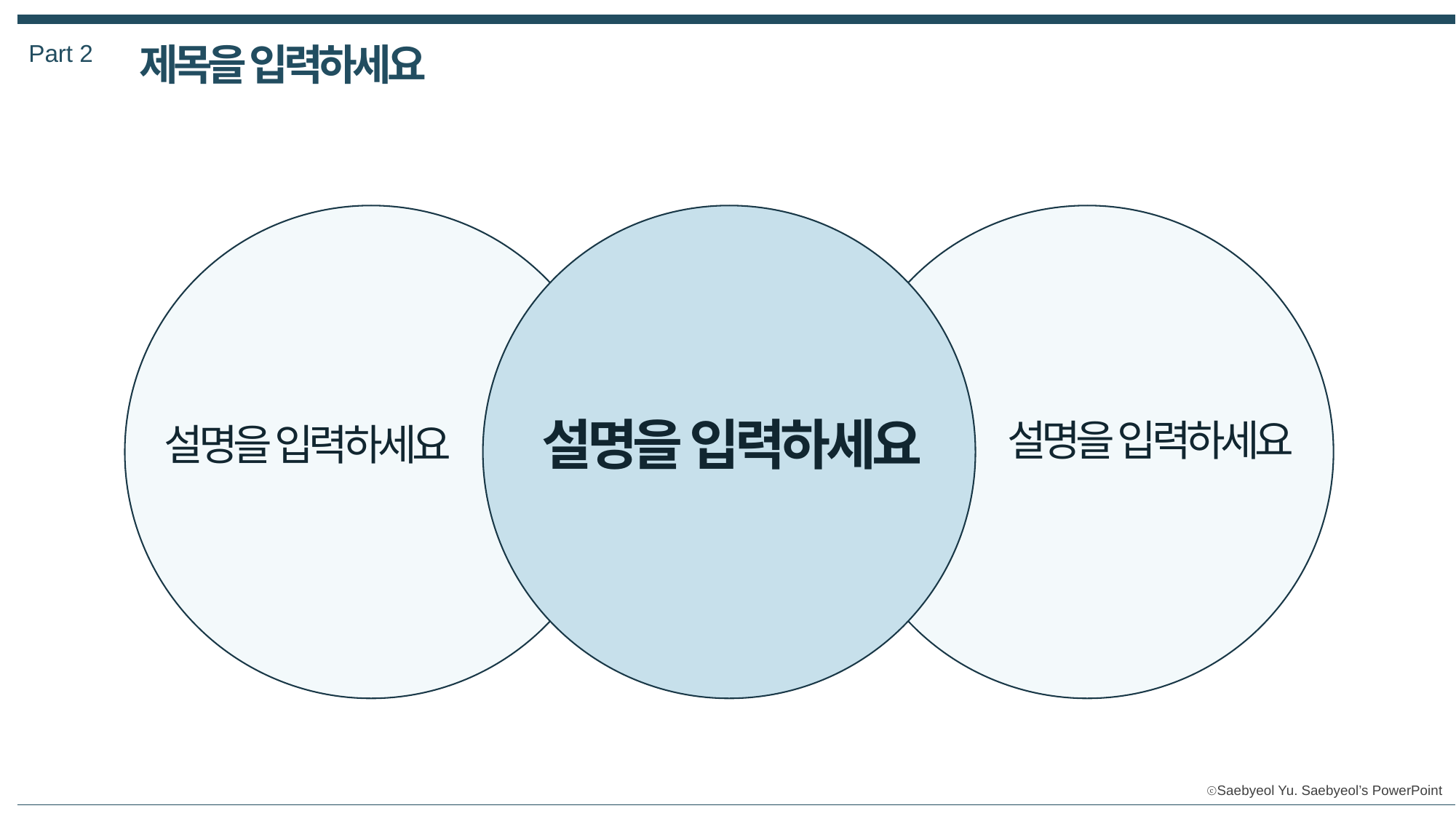

Part 2
제목을 입력하세요

설명을 입력하세요
설명을 입력하세요
설명을 입력하세요